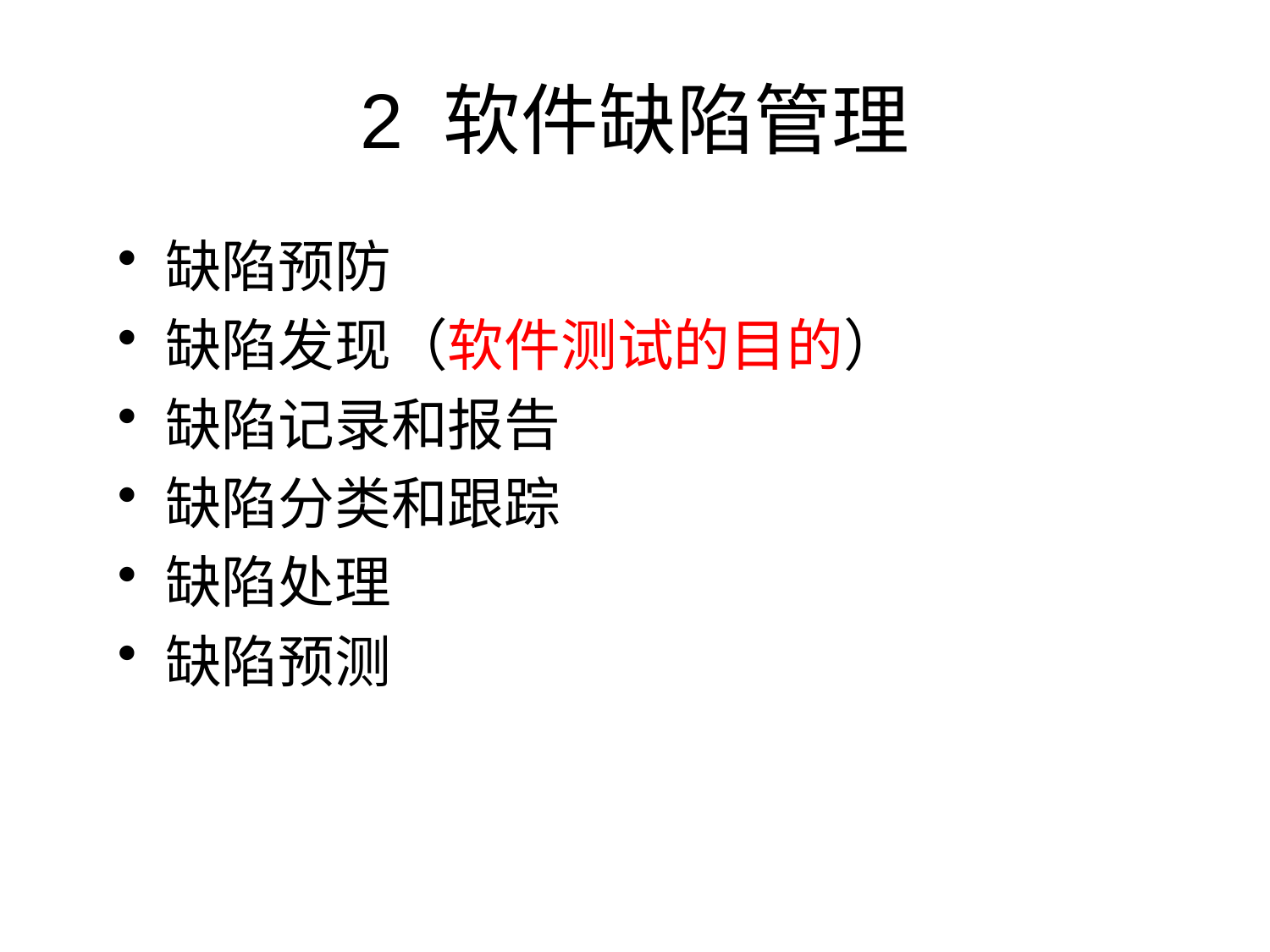

# 2 软件缺陷管理
缺陷预防
缺陷发现（软件测试的目的）
缺陷记录和报告
缺陷分类和跟踪
缺陷处理
缺陷预测